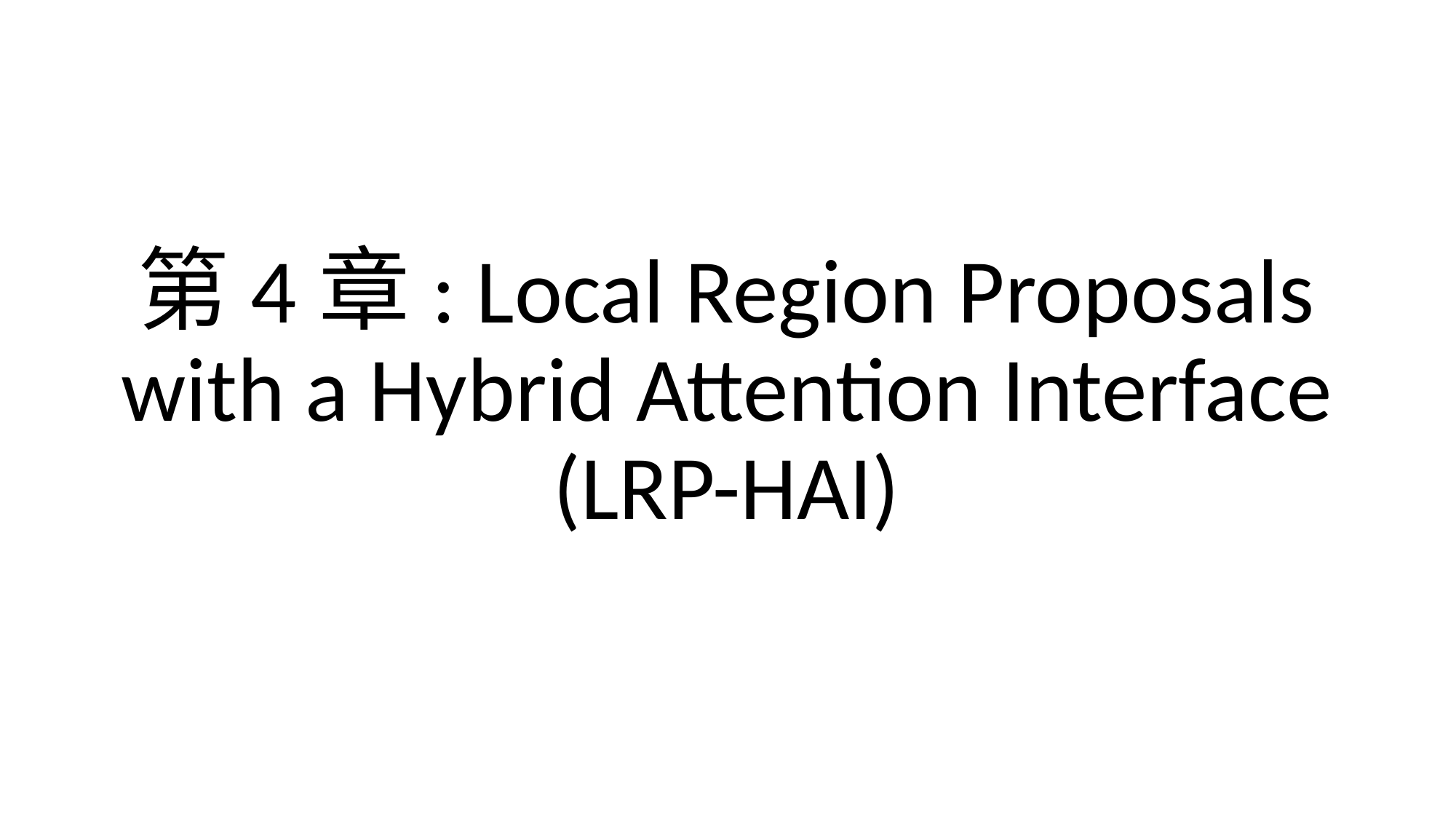

# 第4章: Local Region Proposals with a Hybrid Attention Interface (LRP-HAI)